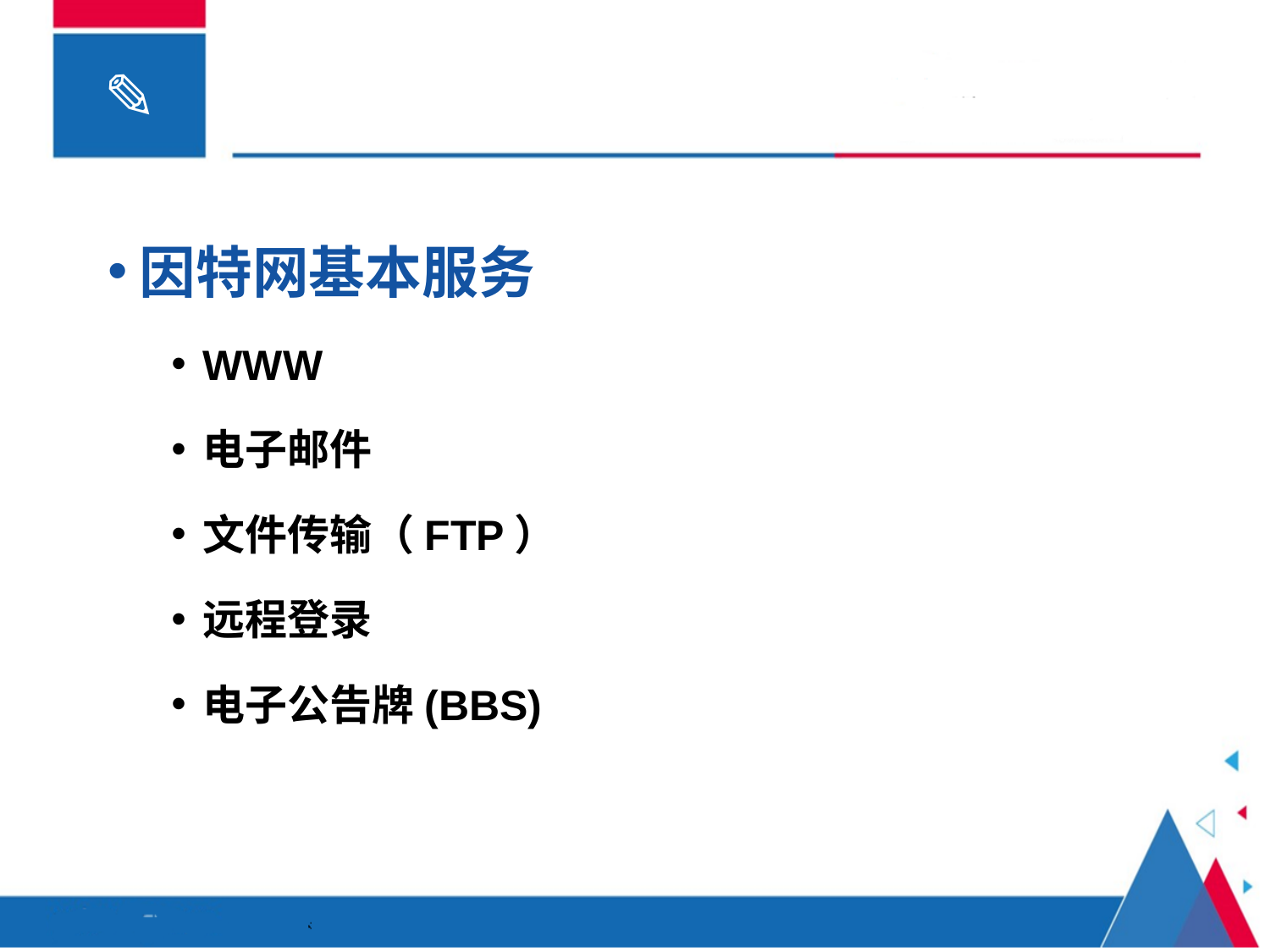

#
因特网基本服务
WWW
电子邮件
文件传输（FTP）
远程登录
电子公告牌(BBS)